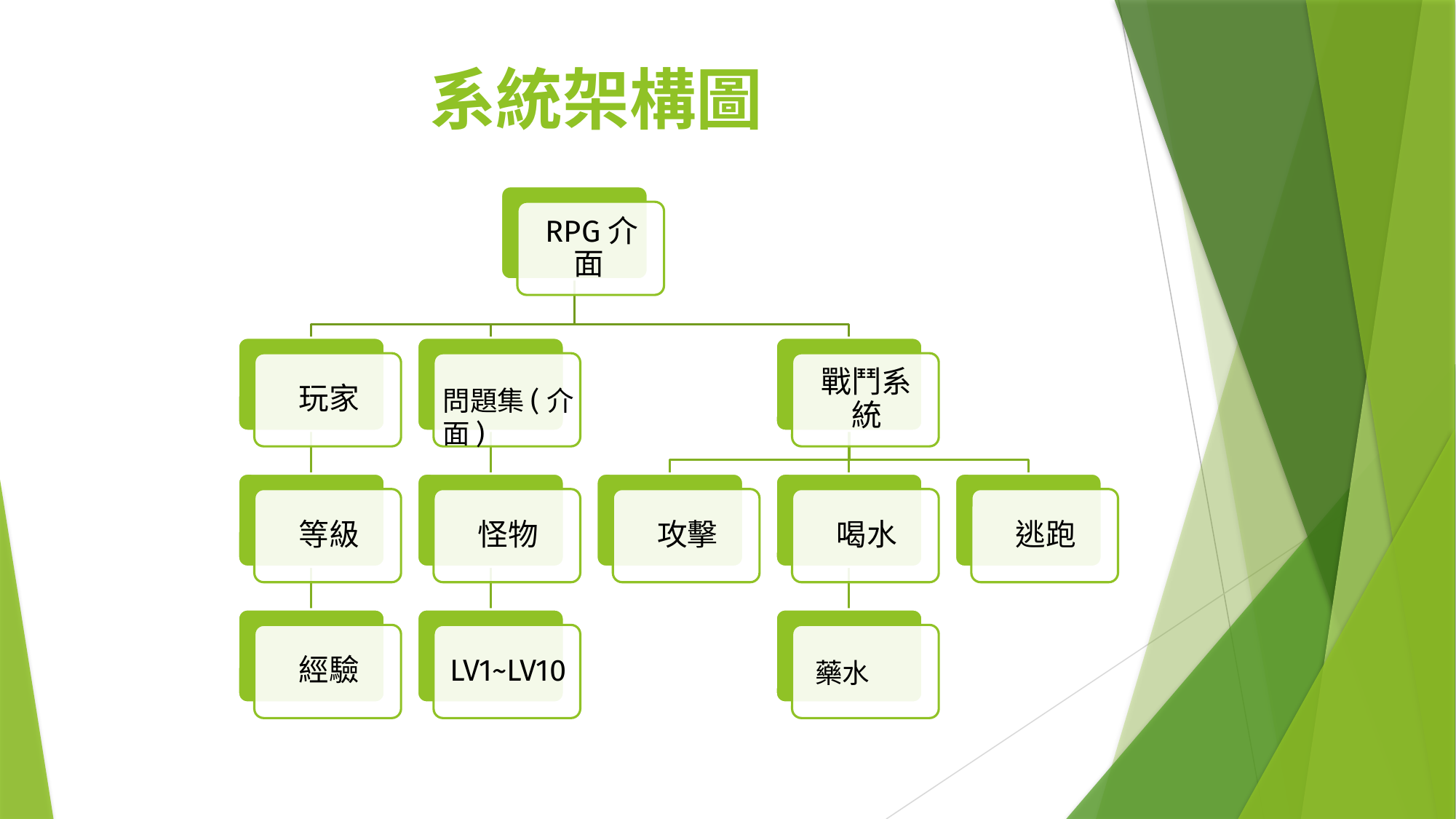

# 系統架構圖
RPG介面
玩家
等級
經驗

怪物
LV1~LV10
戰鬥系統
攻擊
喝水

逃跑
問題集(介面)
藥水